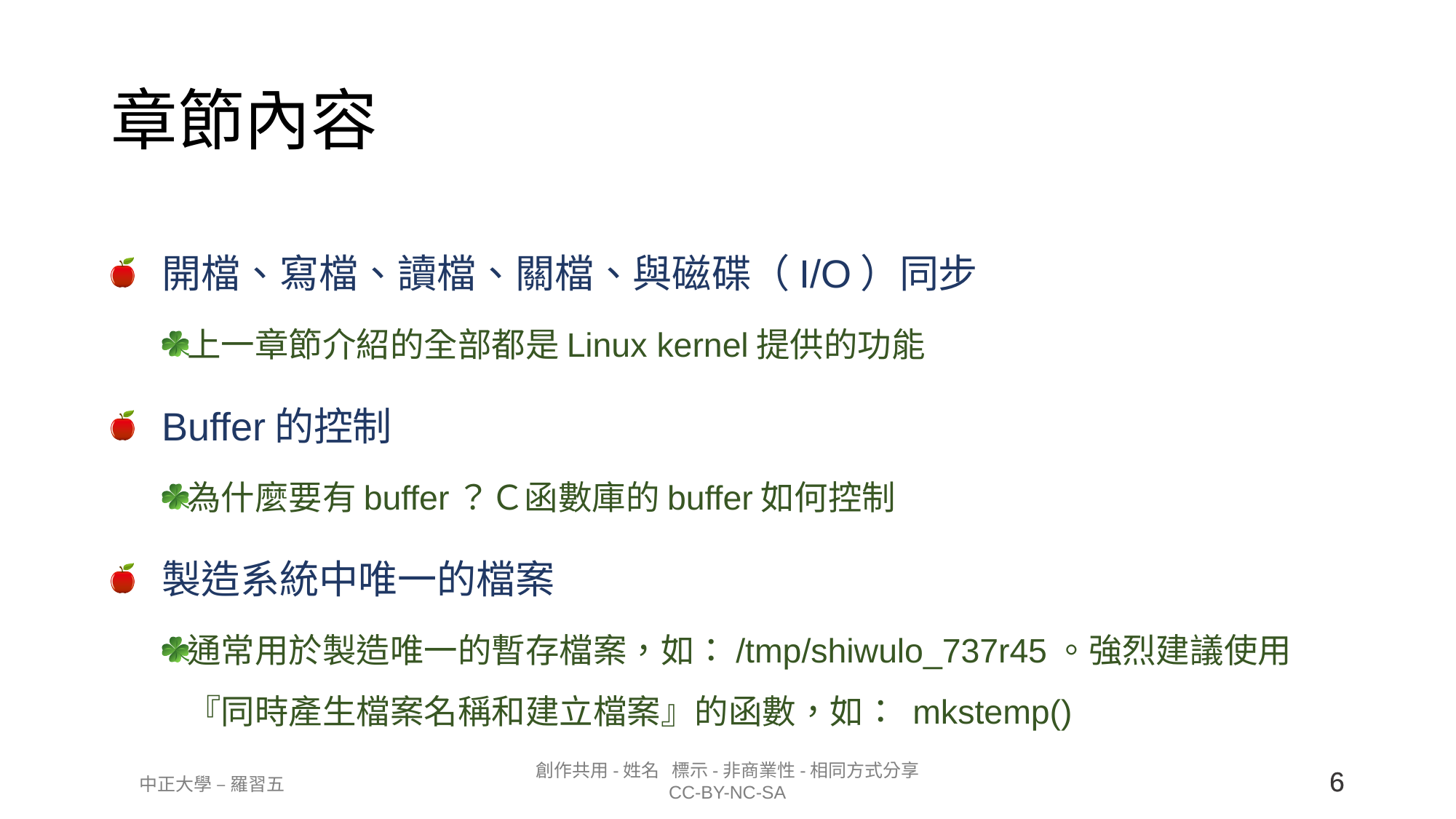

# 章節內容
開檔、寫檔、讀檔、關檔、與磁碟（I/O）同步
上一章節介紹的全部都是Linux kernel提供的功能
Buffer的控制
為什麼要有buffer？Ｃ函數庫的buffer如何控制
製造系統中唯一的檔案
通常用於製造唯一的暫存檔案，如：/tmp/shiwulo_737r45。強烈建議使用『同時產生檔案名稱和建立檔案』的函數，如： mkstemp()